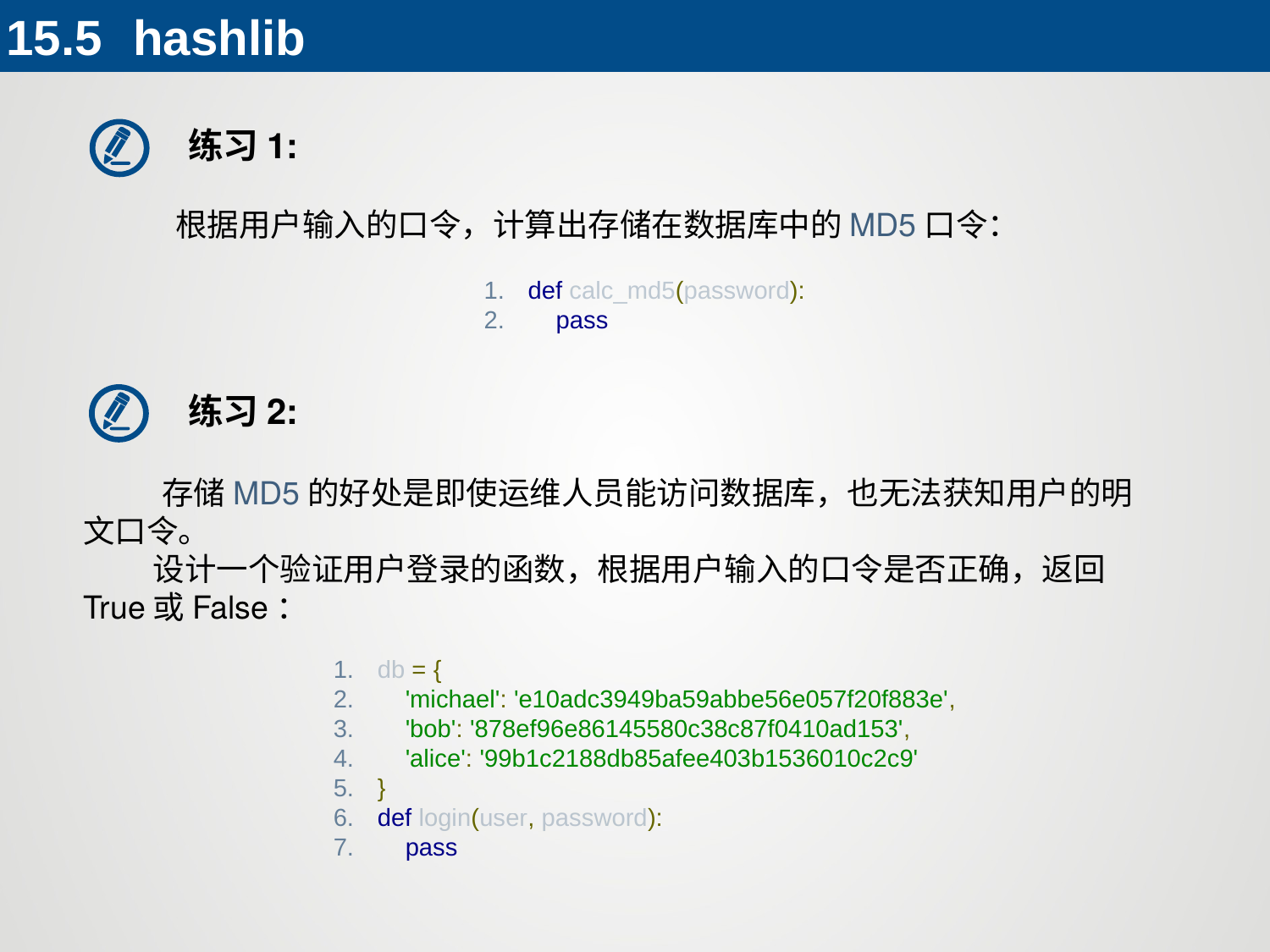

15.5 	hashlib
练习1:

        根据用户输入的口令，计算出存储在数据库中的MD5口令：
def calc_md5(password):
    pass
练习2:

        存储MD5的好处是即使运维人员能访问数据库，也无法获知用户的明文口令。
       设计一个验证用户登录的函数，根据用户输入的口令是否正确，返回True或False：

db = {
    'michael': 'e10adc3949ba59abbe56e057f20f883e',
    'bob': '878ef96e86145580c38c87f0410ad153',
    'alice': '99b1c2188db85afee403b1536010c2c9'
}
def login(user, password):
    pass